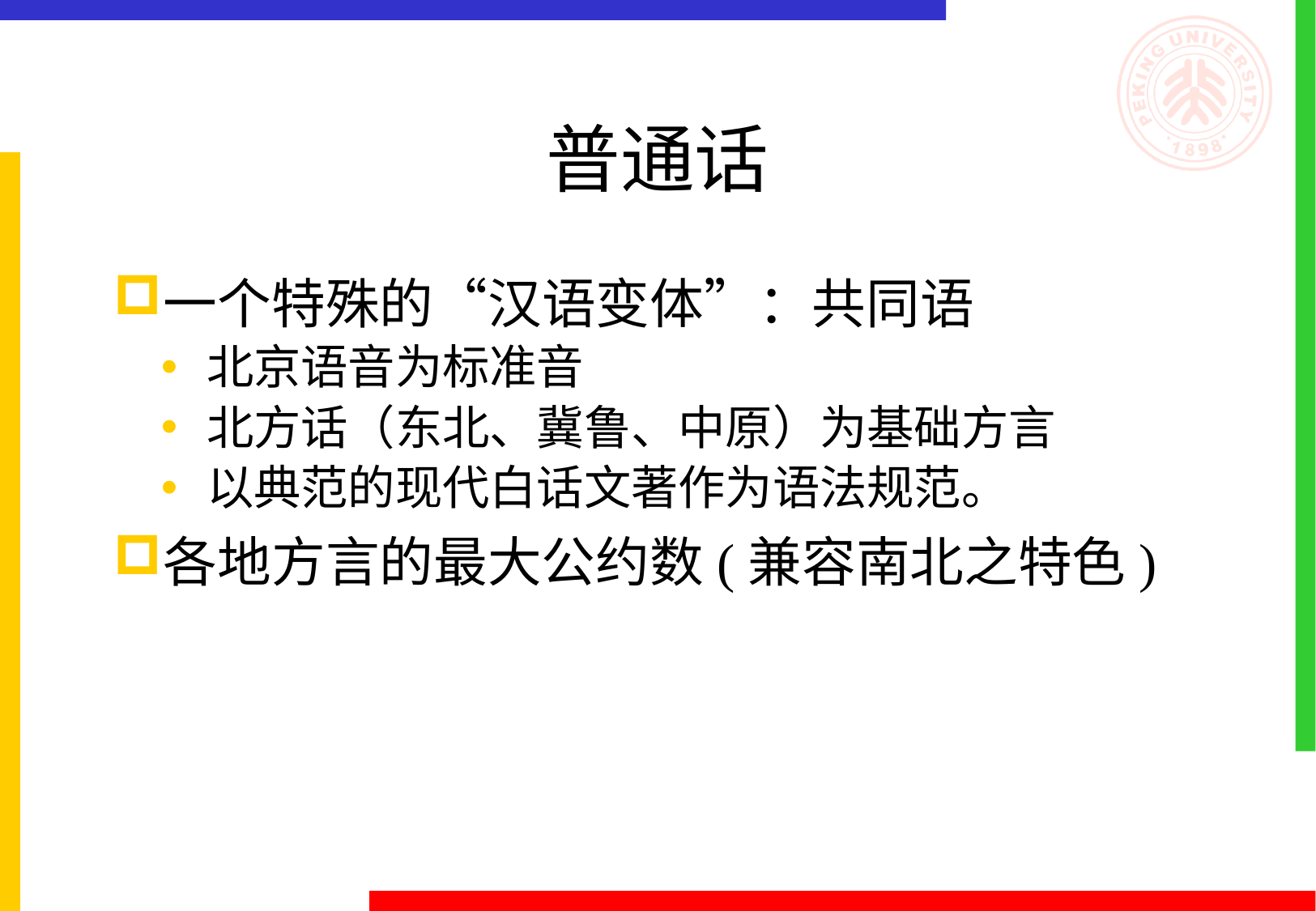

# 普通话
一个特殊的“汉语变体”：共同语
北京语音为标准音
北方话（东北、冀鲁、中原）为基础方言
以典范的现代白话文著作为语法规范。
各地方言的最大公约数(兼容南北之特色)